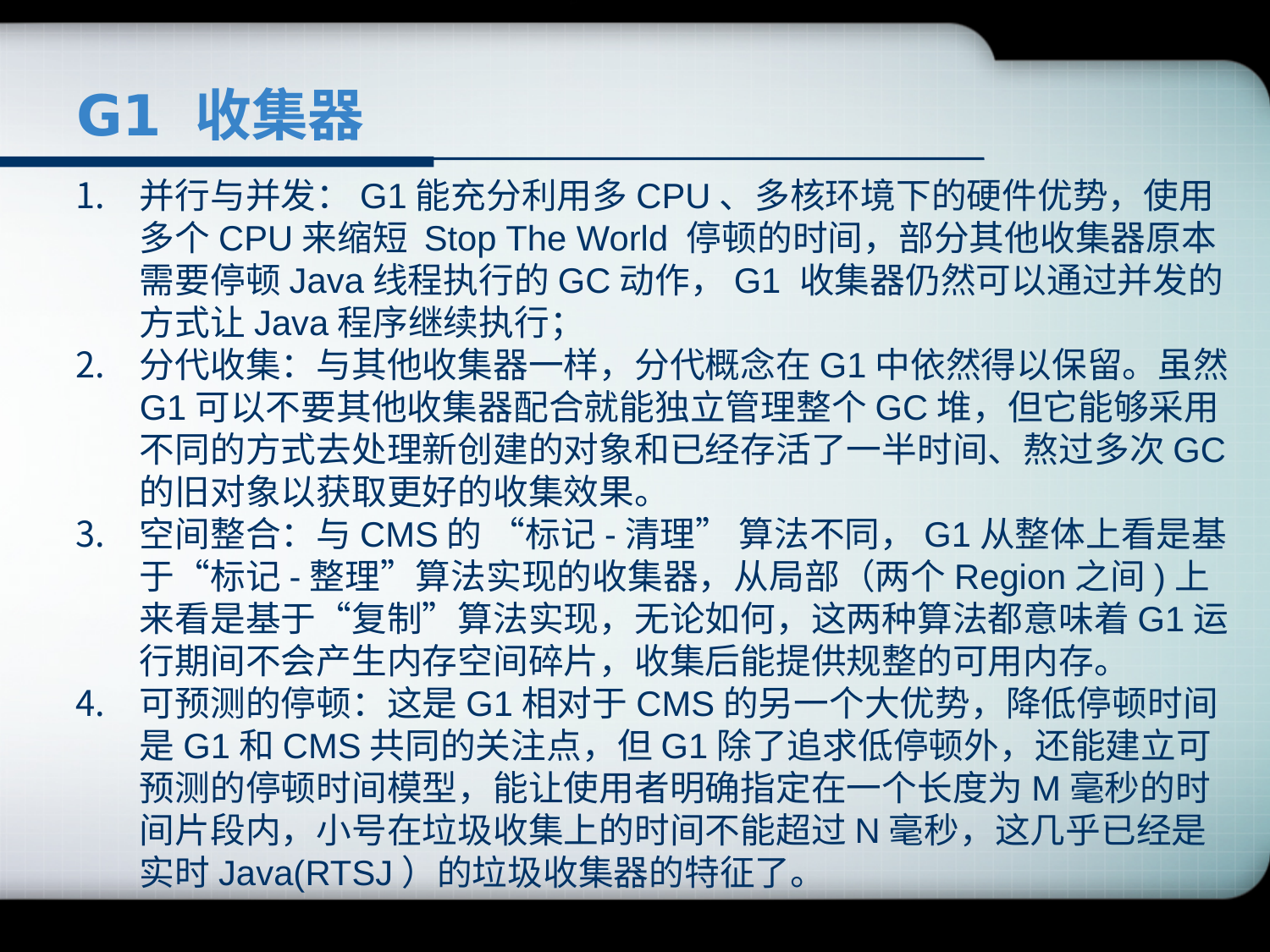

# G1 收集器
并行与并发：G1能充分利用多CPU、多核环境下的硬件优势，使用多个CPU来缩短 Stop The World 停顿的时间，部分其他收集器原本需要停顿Java线程执行的GC动作，G1 收集器仍然可以通过并发的方式让Java程序继续执行；
分代收集：与其他收集器一样，分代概念在G1中依然得以保留。虽然G1可以不要其他收集器配合就能独立管理整个GC堆，但它能够采用不同的方式去处理新创建的对象和已经存活了一半时间、熬过多次GC的旧对象以获取更好的收集效果。
空间整合：与CMS的 “标记-清理” 算法不同，G1从整体上看是基于“标记-整理”算法实现的收集器，从局部（两个Region之间)上来看是基于“复制”算法实现，无论如何，这两种算法都意味着G1运行期间不会产生内存空间碎片，收集后能提供规整的可用内存。
可预测的停顿：这是G1相对于CMS的另一个大优势，降低停顿时间是G1和CMS共同的关注点，但G1除了追求低停顿外，还能建立可预测的停顿时间模型，能让使用者明确指定在一个长度为M毫秒的时间片段内，小号在垃圾收集上的时间不能超过N毫秒，这几乎已经是实时Java(RTSJ）的垃圾收集器的特征了。